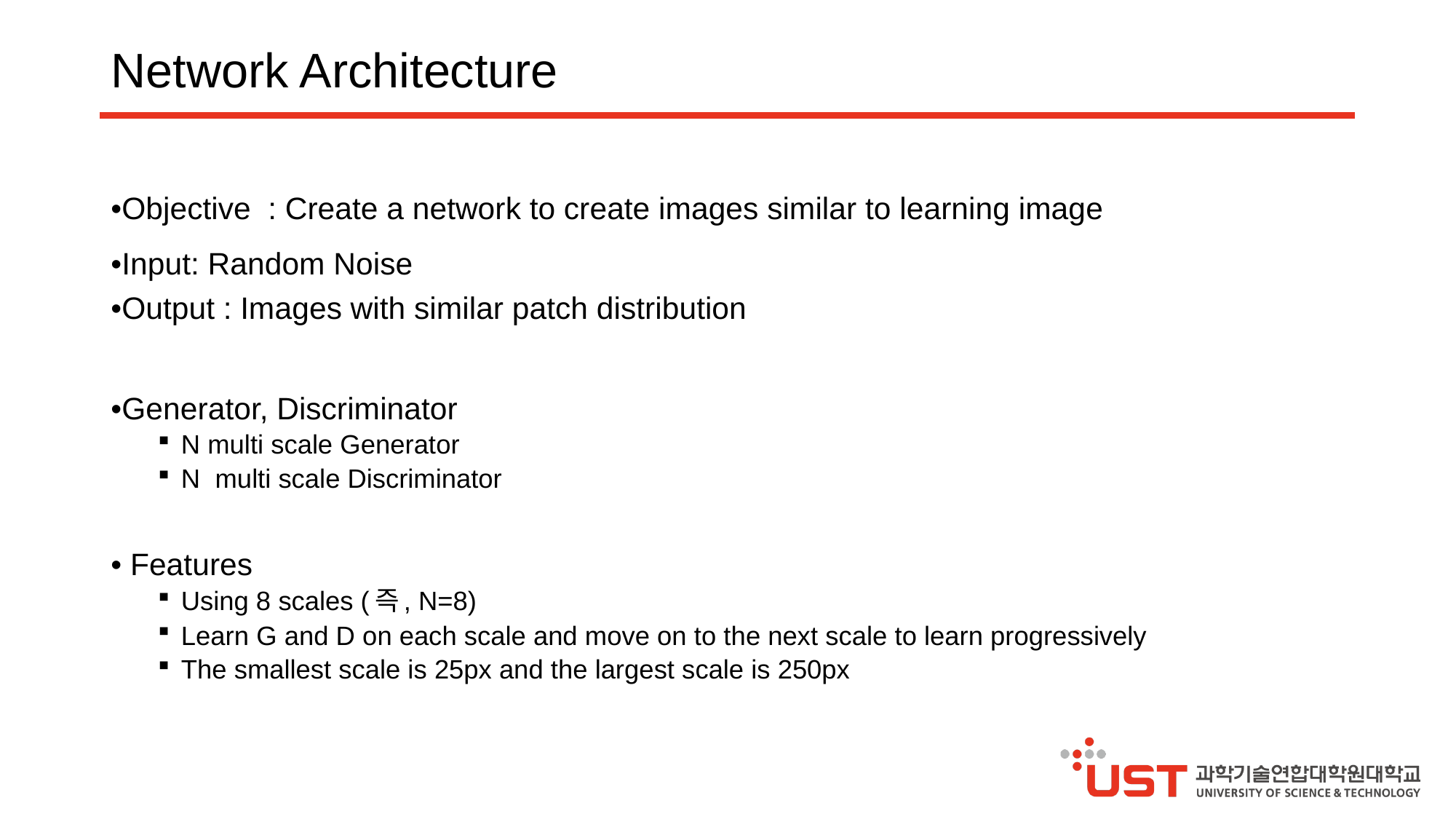

# Network Architecture
•Objective  : Create a network to create images similar to learning image
•Input: Random Noise
•Output : Images with similar patch distribution
•Generator, Discriminator
N multi scale Generator
N  multi scale Discriminator

• Features
Using 8 scales (즉, N=8)
Learn G and D on each scale and move on to the next scale to learn progressively
The smallest scale is 25px and the largest scale is 250px